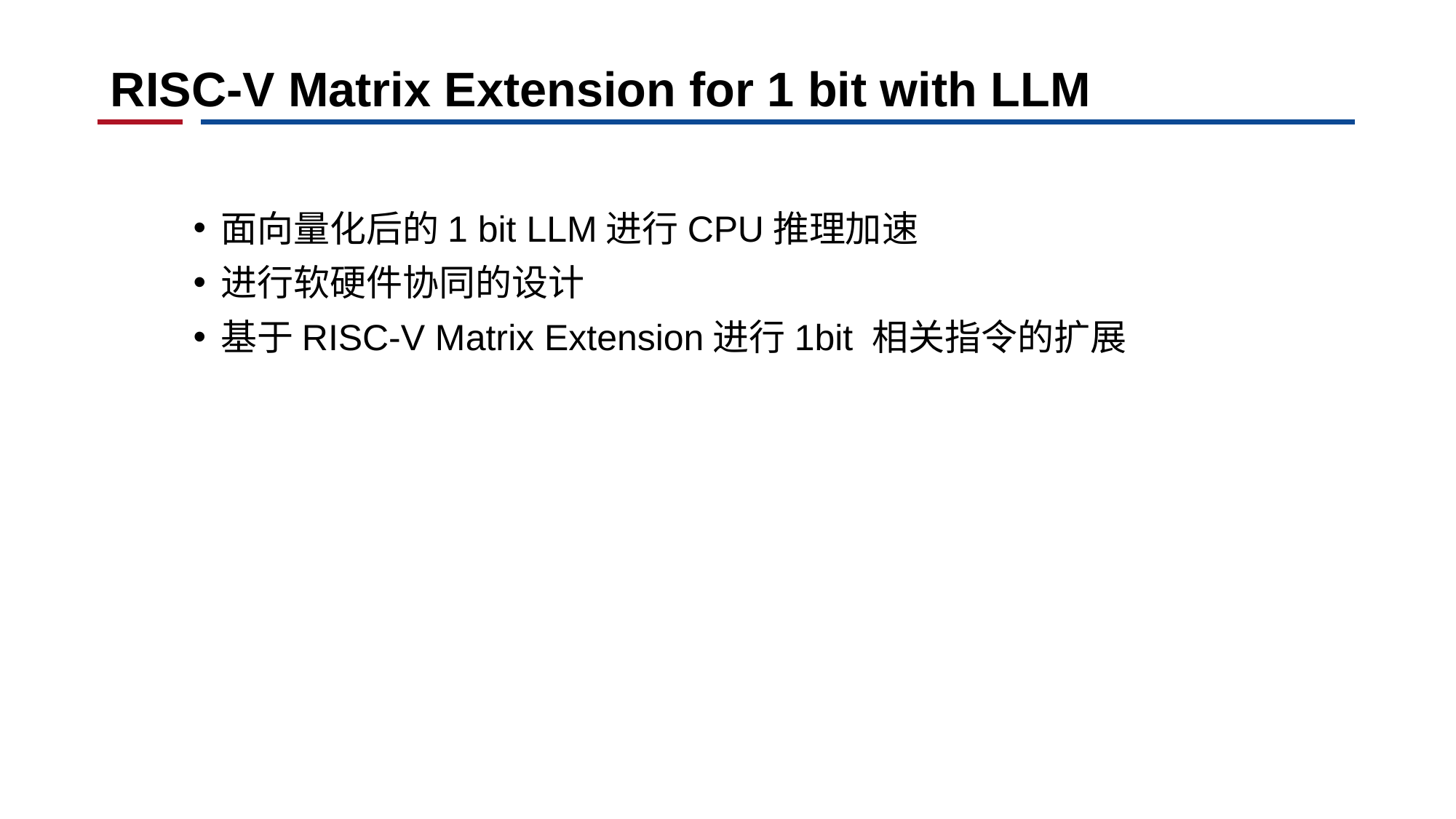

# RISC-V Matrix Extension for 1 bit with LLM
面向量化后的1 bit LLM进行CPU推理加速
进行软硬件协同的设计
基于RISC-V Matrix Extension进行1bit 相关指令的扩展